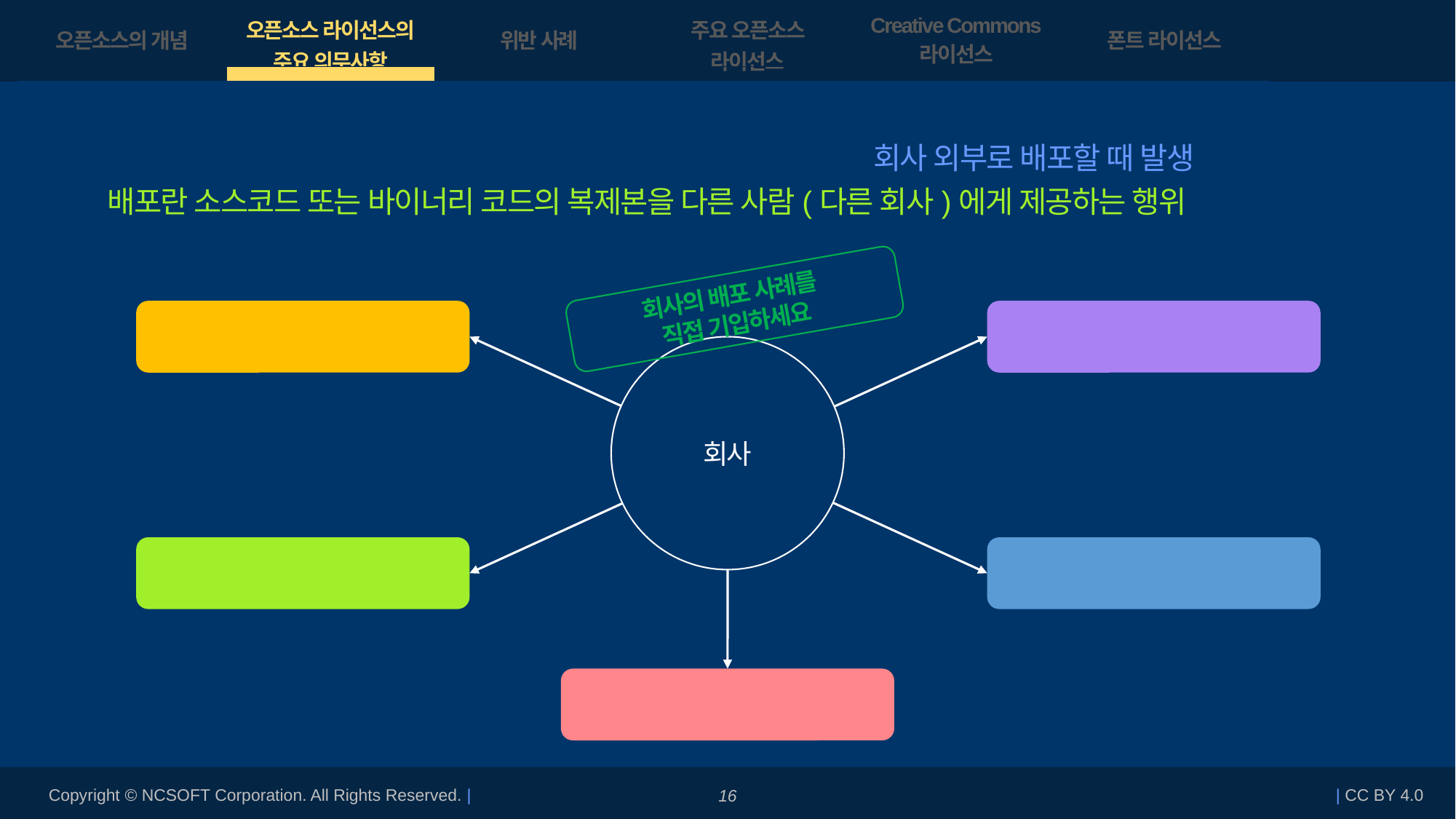

| 오픈소스의 개념 | 오픈소스 라이선스의 주요 의무사항 | 위반 사례 | 주요 오픈소스 라이선스 | Creative Commons 라이선스 | 폰트 라이선스 |
| --- | --- | --- | --- | --- | --- |
|  |  |  |  |  |  |
이러한 의무사항은 오픈소스를 이용해서 만든 파생저작물을 회사 외부로 배포할 때 발생합니다.
배포란 소스코드 또는 바이너리 코드의 복제본을 다른 사람(다른 회사)에게 제공하는 행위를 말합니다.
회사의 배포 사례를
직접 기입하세요

회사